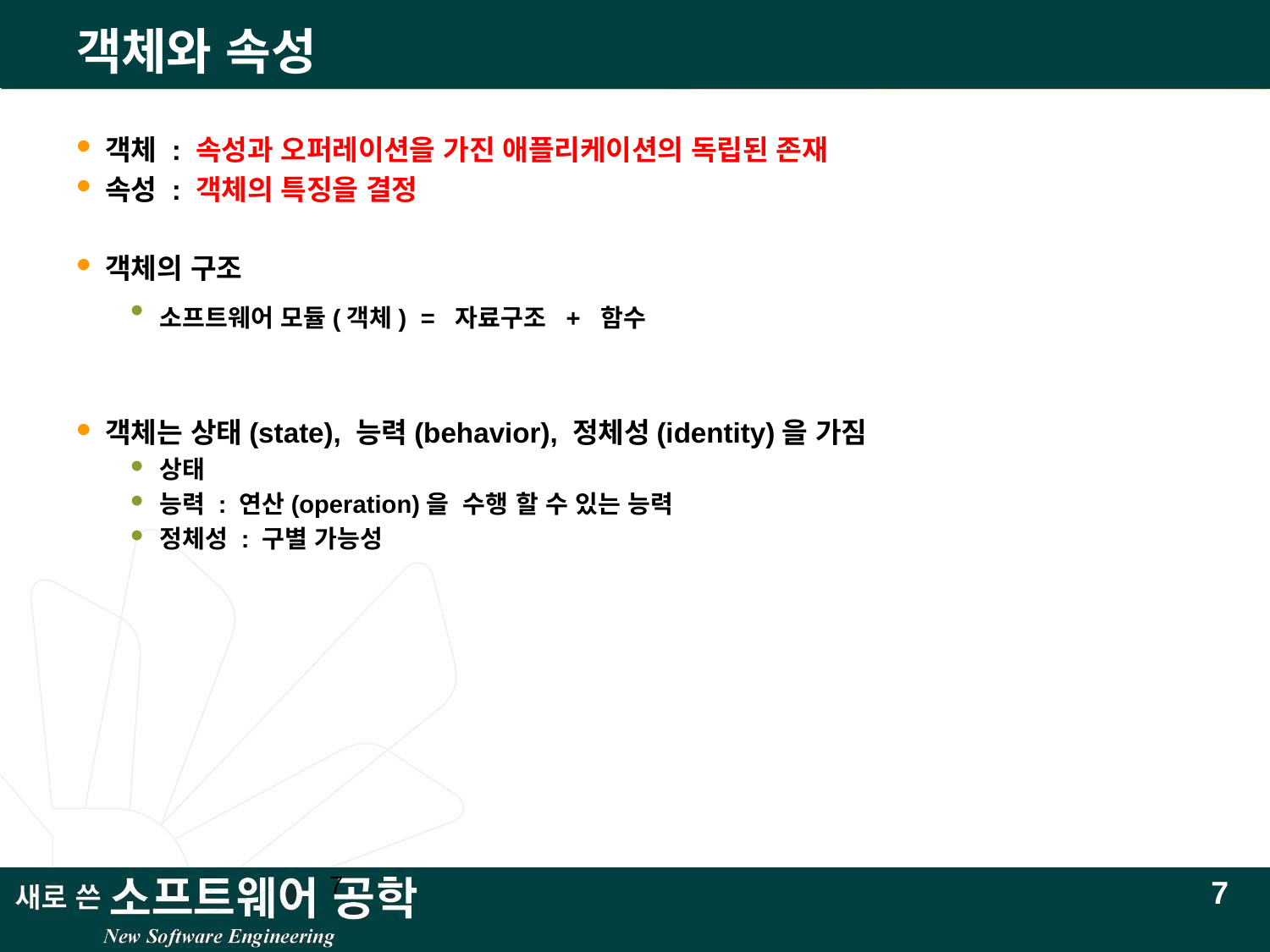

# 객체와 속성
객체 : 속성과 오퍼레이션을 가진 애플리케이션의 독립된 존재
속성 : 객체의 특징을 결정

객체의 구조
소프트웨어 모듈(객체)  =  자료구조  +  함수

객체는 상태(state), 능력(behavior), 정체성(identity)을 가짐
상태
능력 : 연산(operation)을  수행 할 수 있는 능력
정체성 : 구별 가능성

7